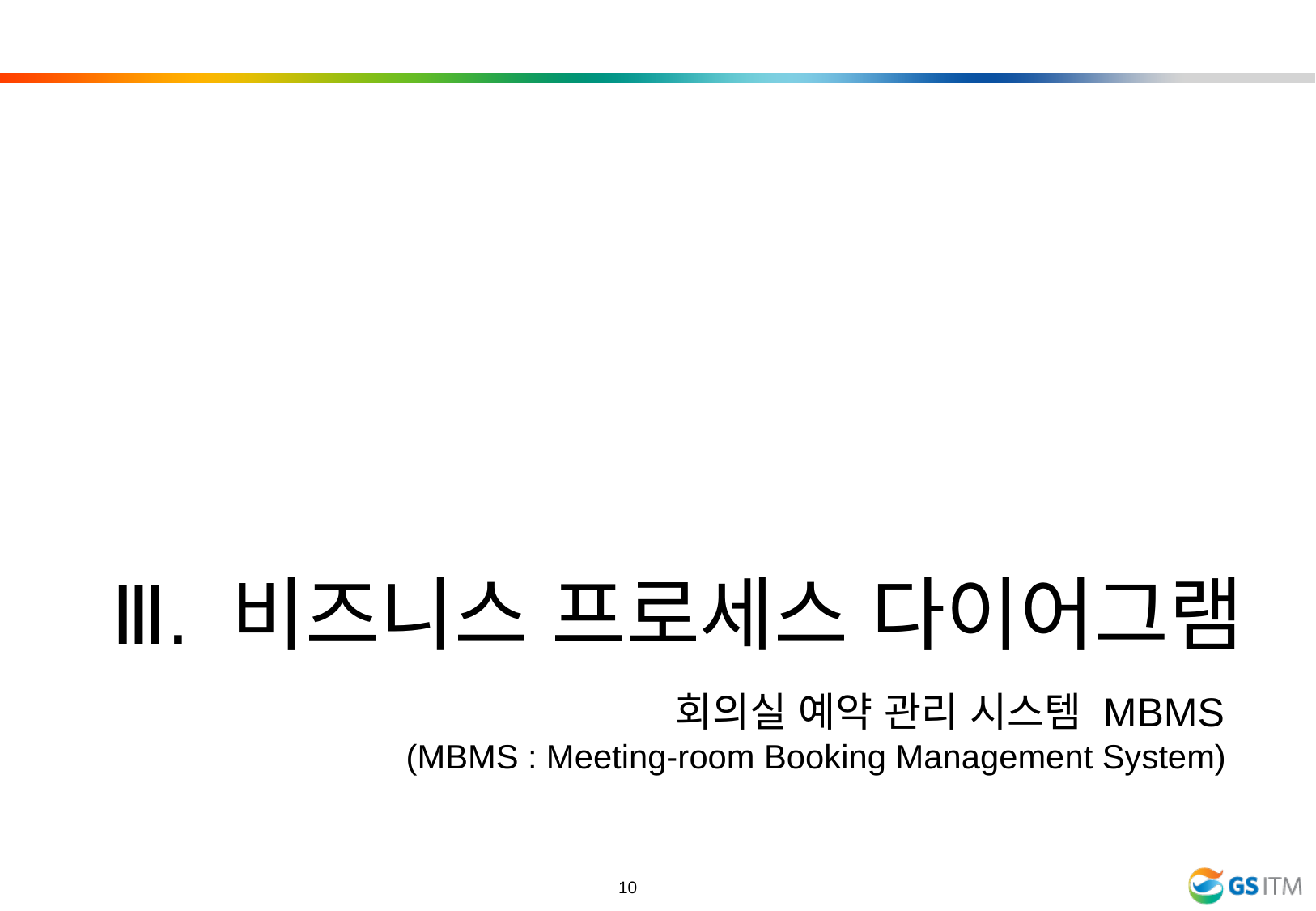

Ⅲ. 비즈니스 프로세스 다이어그램
회의실 예약 관리 시스템 MBMS
(MBMS : Meeting-room Booking Management System)